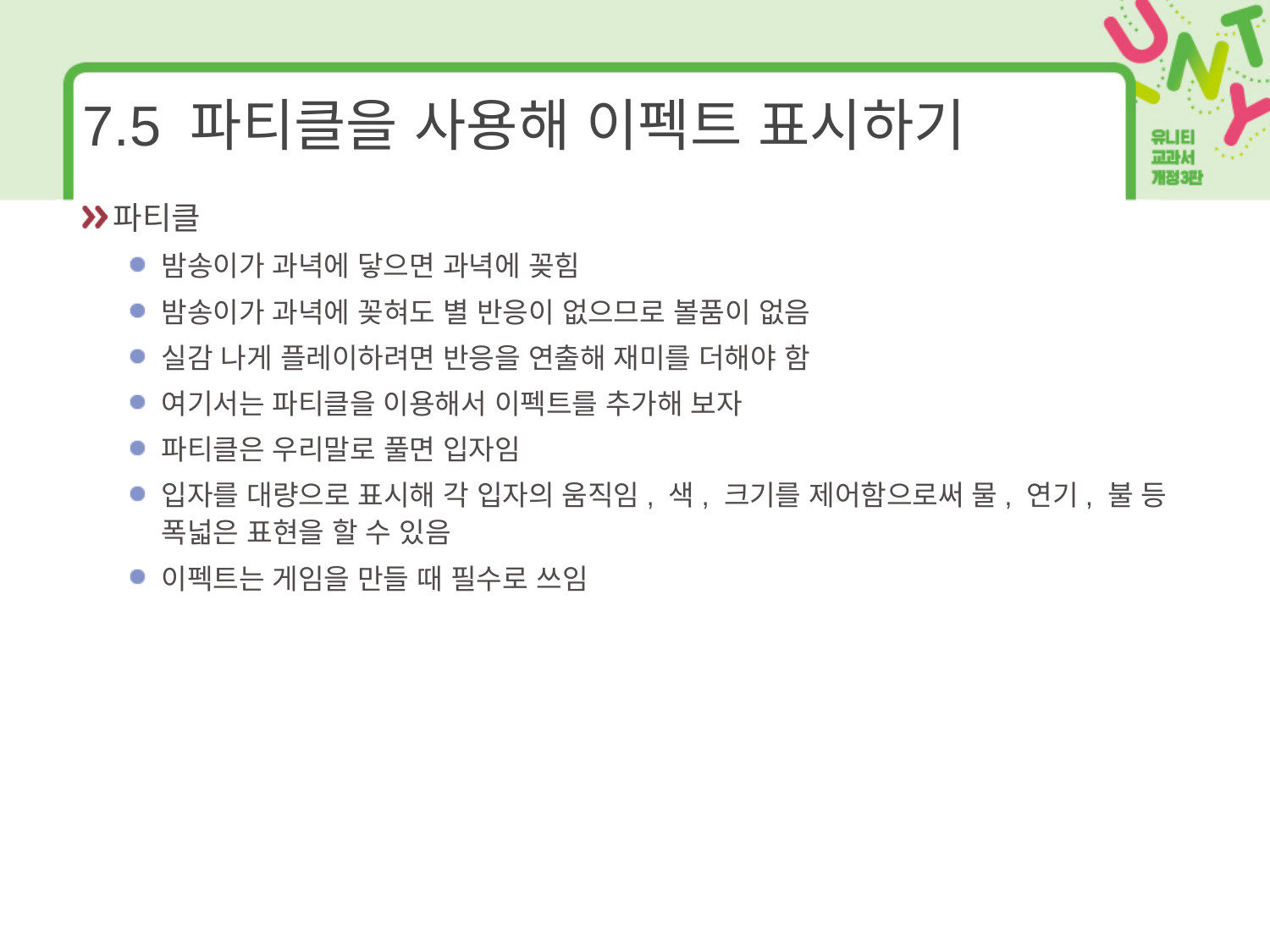

# 7.5 파티클을 사용해 이펙트 표시하기
파티클
밤송이가 과녁에 닿으면 과녁에 꽂힘
밤송이가 과녁에 꽂혀도 별 반응이 없으므로 볼품이 없음
실감 나게 플레이하려면 반응을 연출해 재미를 더해야 함
여기서는 파티클을 이용해서 이펙트를 추가해 보자
파티클은 우리말로 풀면 입자임
입자를 대량으로 표시해 각 입자의 움직임, 색, 크기를 제어함으로써 물, 연기, 불 등 폭넓은 표현을 할 수 있음
이펙트는 게임을 만들 때 필수로 쓰임